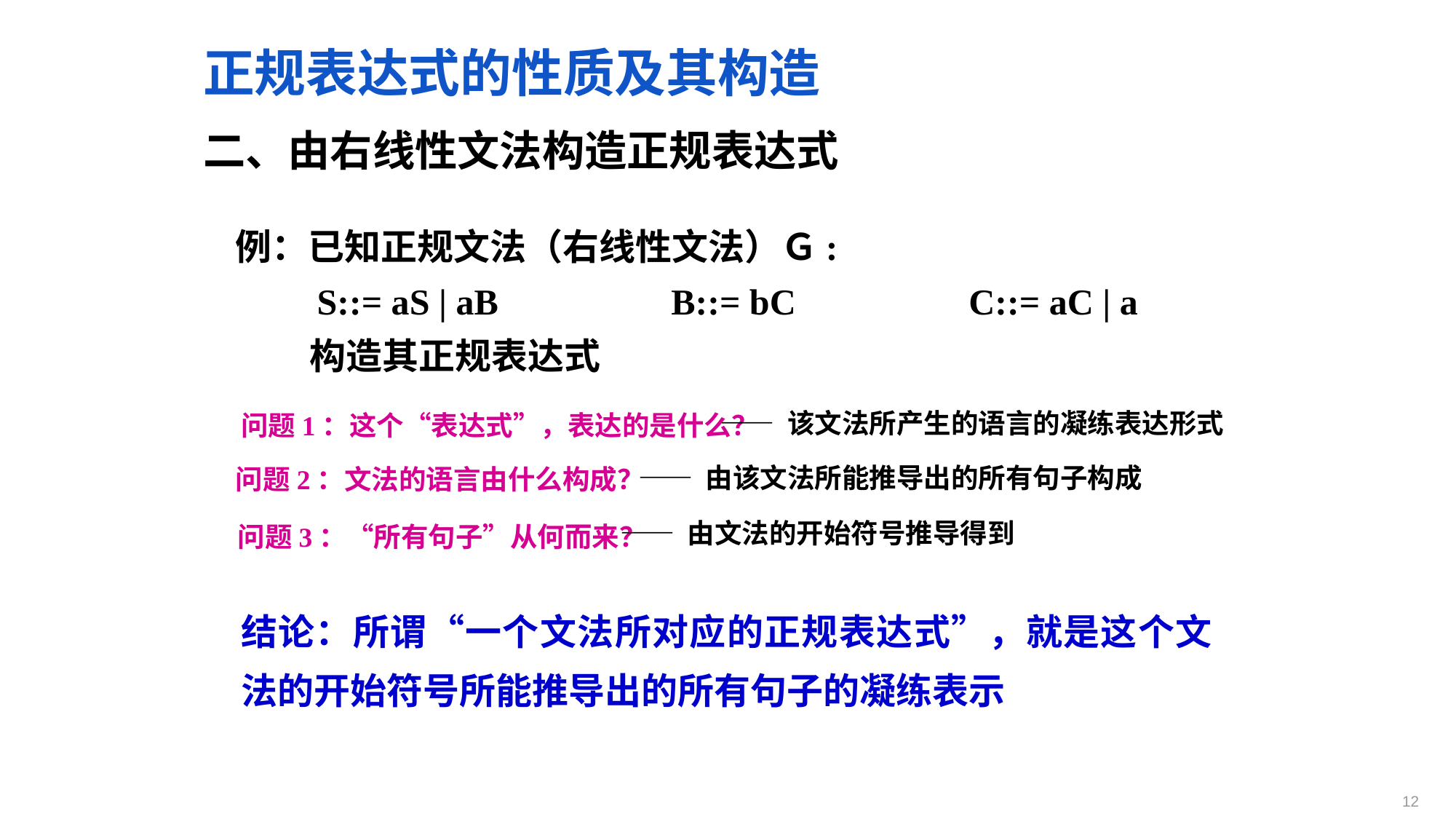

正规表达式的性质及其构造
二、由右线性文法构造正规表达式
例：已知正规文法（右线性文法）Ｇ:
         S::= aS | aB                   B::= bC                   C::= aC | a
        构造其正规表达式
—— 该文法所产生的语言的凝练表达形式
问题1：这个“表达式”，表达的是什么？
—— 由该文法所能推导出的所有句子构成
问题2：文法的语言由什么构成？
—— 由文法的开始符号推导得到
问题3：“所有句子”从何而来？
结论：所谓“一个文法所对应的正规表达式”，就是这个文法的开始符号所能推导出的所有句子的凝练表示
12